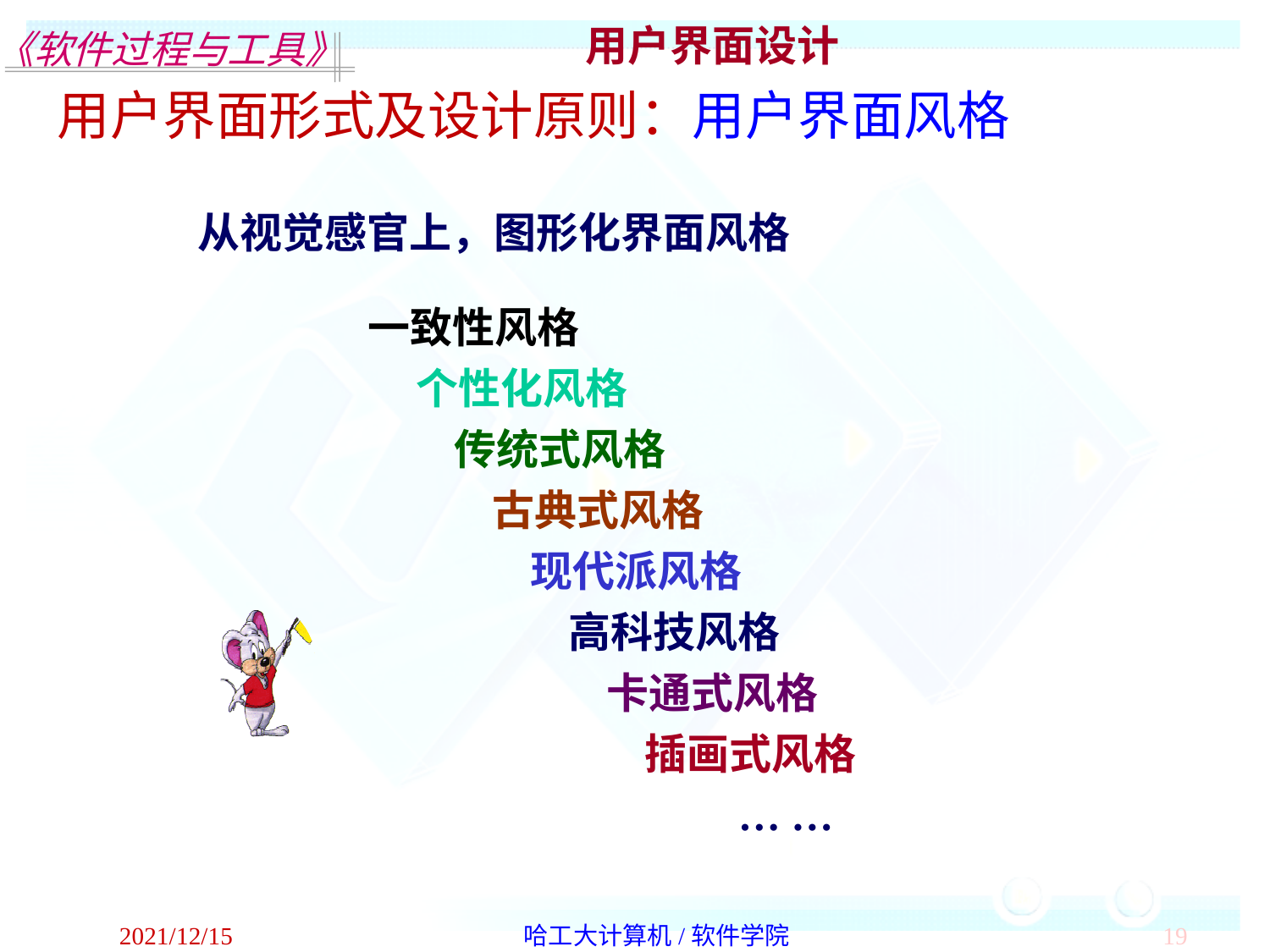

用户界面设计
用户界面形式及设计原则：用户界面风格

从视觉感官上，图形化界面风格
一致性风格
    个性化风格
        传统式风格
            古典式风格
                现代派风格
                    高科技风格
                        卡通式风格
                            插画式风格
                                   … …